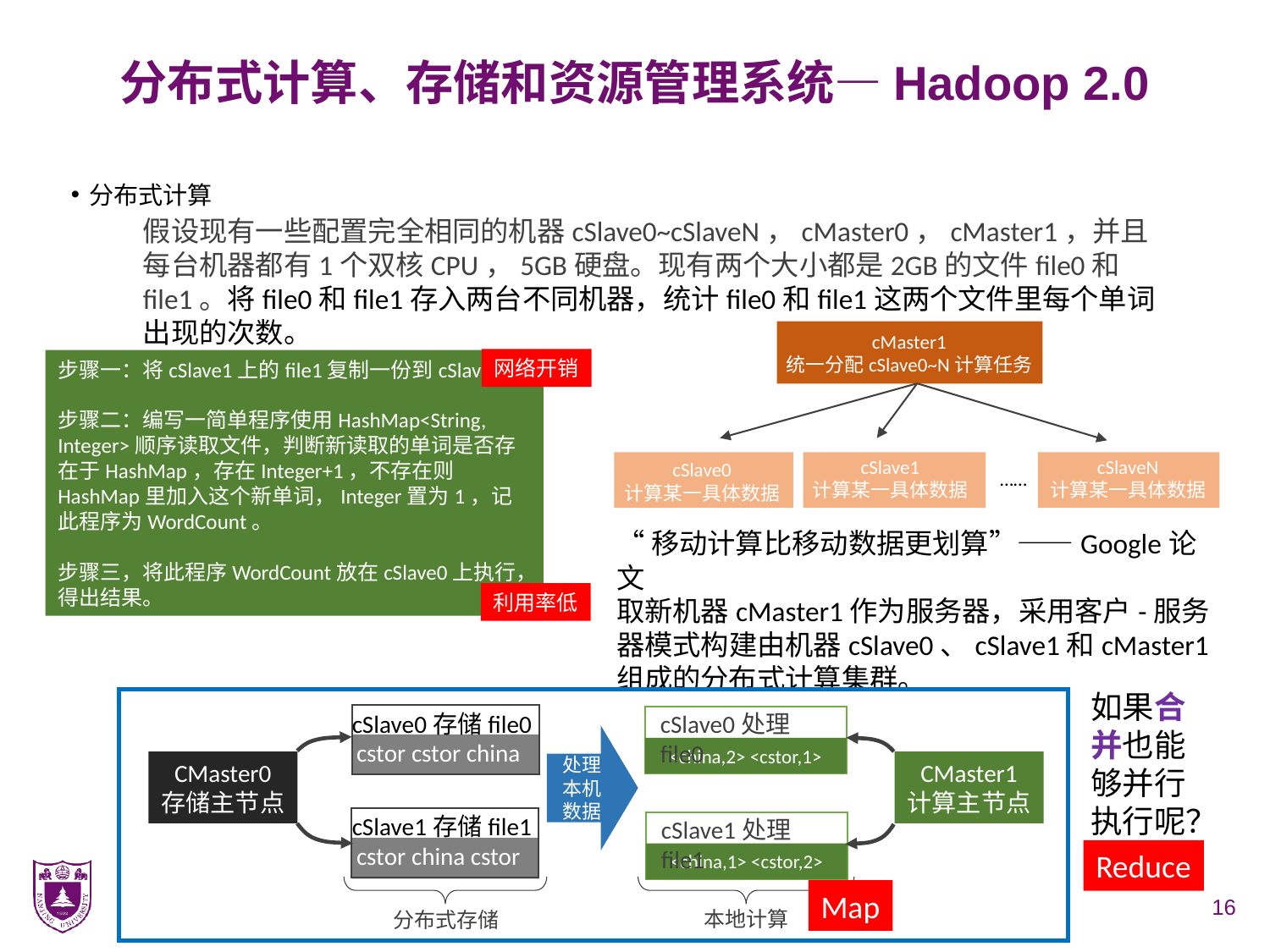

# 分布式计算、存储和资源管理系统—Hadoop 2.0
分布式计算
假设现有一些配置完全相同的机器cSlave0~cSlaveN，cMaster0，cMaster1，并且每台机器都有1个双核CPU，5GB硬盘。现有两个大小都是2GB的文件file0和file1。将file0和file1存入两台不同机器，统计file0和file1这两个文件里每个单词出现的次数。

cMaster1
统一分配cSlave0~N计算任务
cSlaveN
计算某一具体数据
cSlave1
计算某一具体数据
cSlave0
计算某一具体数据

……
网络开销
步骤一：将cSlave1上的file1复制一份到cSlave0

步骤二：编写一简单程序使用HashMap<String, Integer>顺序读取文件，判断新读取的单词是否存在于HashMap，存在Integer+1，不存在则HashMap里加入这个新单词，Integer置为1，记此程序为WordCount。

步骤三，将此程序WordCount放在cSlave0上执行，得出结果。
“移动计算比移动数据更划算”——Google论文
取新机器cMaster1作为服务器，采用客户-服务器模式构建由机器cSlave0、cSlave1和cMaster1组成的分布式计算集群。
利用率低
如果合并也能够并行执行呢？

cSlave0处理file0
cSlave0存储file0

处理本机数据
cstor cstor china

<china,2> <cstor,1>

CMaster0
存储主节点
CMaster1
计算主节点

cSlave1存储file1
cSlave1处理file1

cstor china cstor

<china,1> <cstor,2>
Map
本地计算
分布式存储
Reduce
16